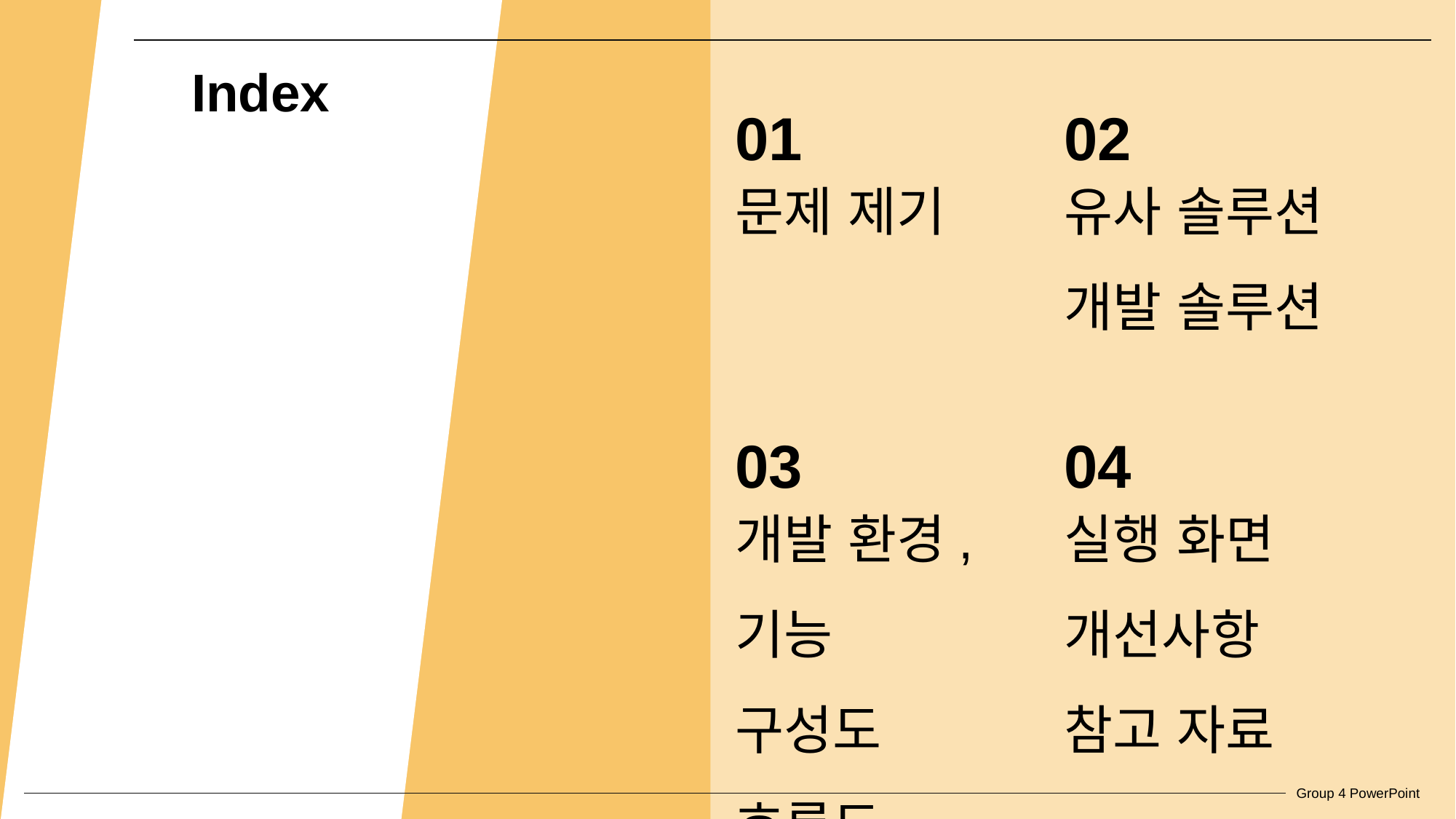

02
유사 솔루션
개발 솔루션

01
문제 제기
	 Index
03
개발 환경, 기능
구성도
흐름도
04
실행 화면
개선사항
참고 자료
Group 4 PowerPoint